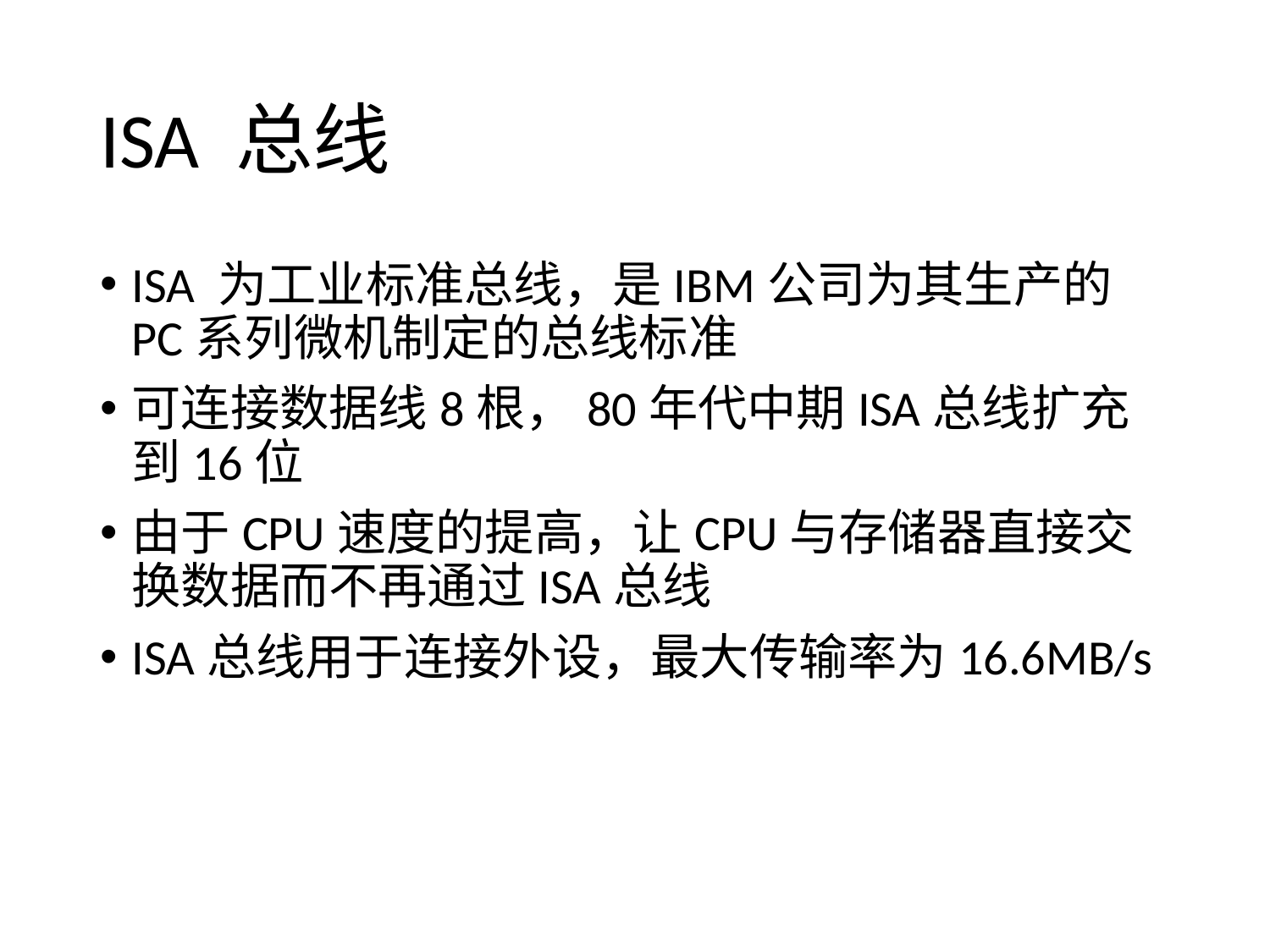

# ISA 总线
ISA 为工业标准总线，是IBM公司为其生产的PC系列微机制定的总线标准
可连接数据线8根，80年代中期ISA总线扩充到16位
由于CPU速度的提高，让CPU与存储器直接交换数据而不再通过ISA总线
ISA总线用于连接外设，最大传输率为16.6MB/s